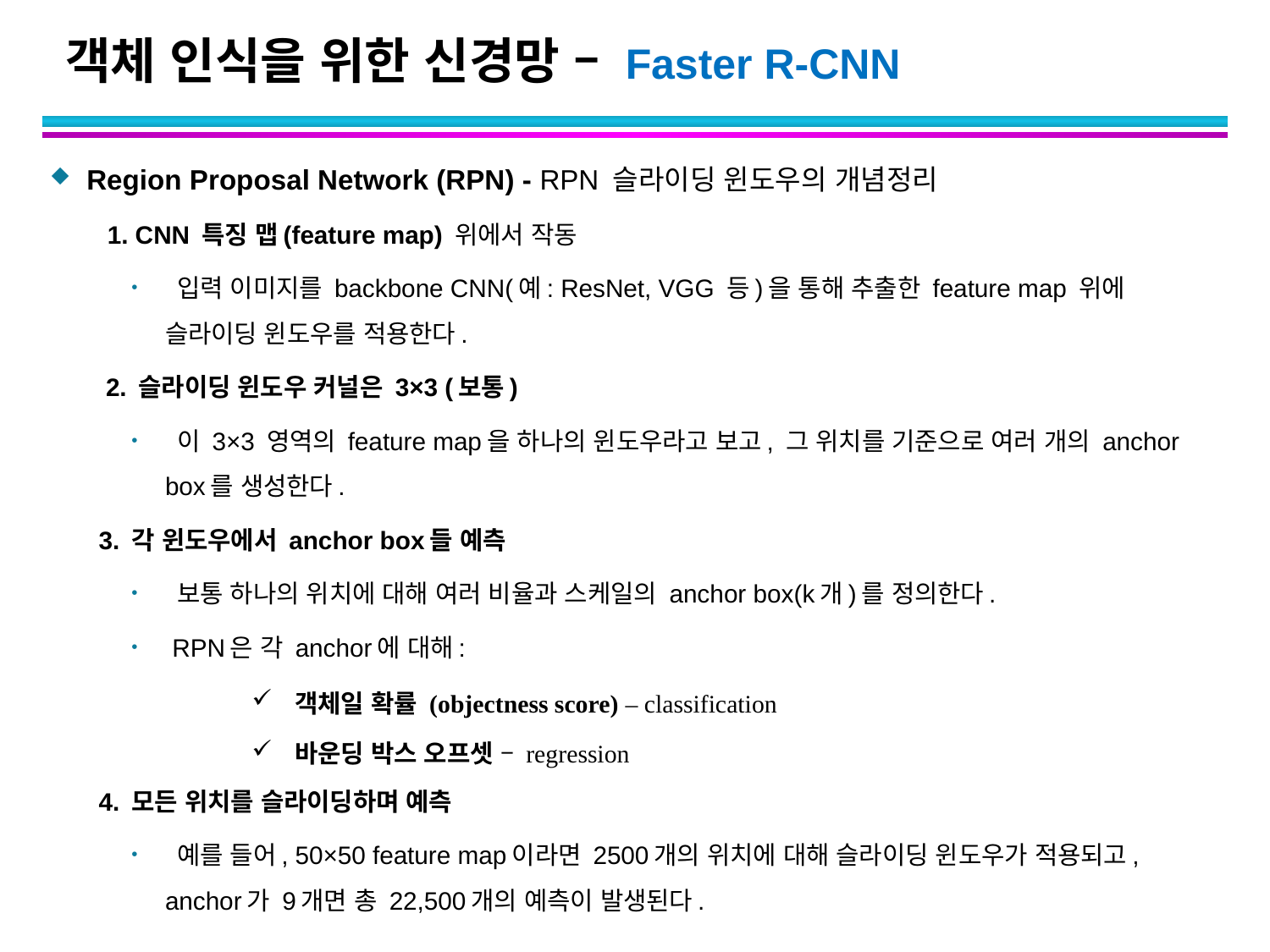

# 객체 인식을 위한 신경망 – Faster R-CNN
Region Proposal Network (RPN) - RPN 슬라이딩 윈도우의 개념정리
1. CNN 특징 맵(feature map) 위에서 작동
 입력 이미지를 backbone CNN(예: ResNet, VGG 등)을 통해 추출한 feature map 위에 슬라이딩 윈도우를 적용한다.
        2. 슬라이딩 윈도우 커널은 3×3 (보통)
 이 3×3 영역의 feature map을 하나의 윈도우라고 보고, 그 위치를 기준으로 여러 개의 anchor box를 생성한다.
       3. 각 윈도우에서 anchor box들 예측
 보통 하나의 위치에 대해 여러 비율과 스케일의 anchor box(k개)를 정의한다.
 RPN은 각 anchor에 대해:
객체일 확률 (objectness score) – classification
바운딩 박스 오프셋 – regression
       4. 모든 위치를 슬라이딩하며 예측
 예를 들어, 50×50 feature map이라면 2500개의 위치에 대해 슬라이딩 윈도우가 적용되고, anchor가 9개면 총 22,500개의 예측이 발생된다.